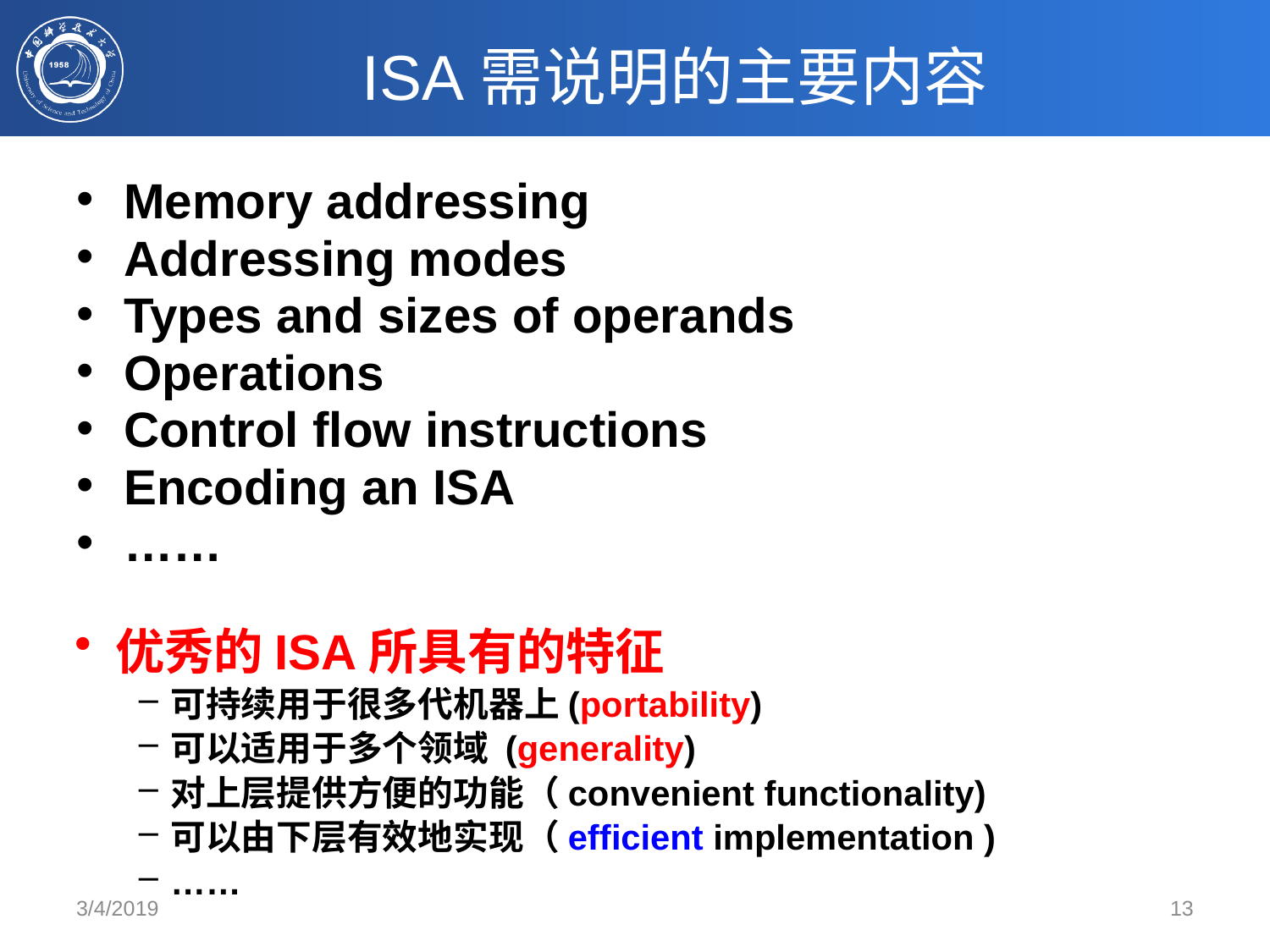

# ISA需说明的主要内容
Memory addressing
Addressing modes
Types and sizes of operands
Operations
Control flow instructions
Encoding an ISA
……
优秀的ISA所具有的特征
可持续用于很多代机器上(portability)
可以适用于多个领域 (generality)
对上层提供方便的功能（convenient functionality)
可以由下层有效地实现（efficient implementation )
……
3/4/2019
13